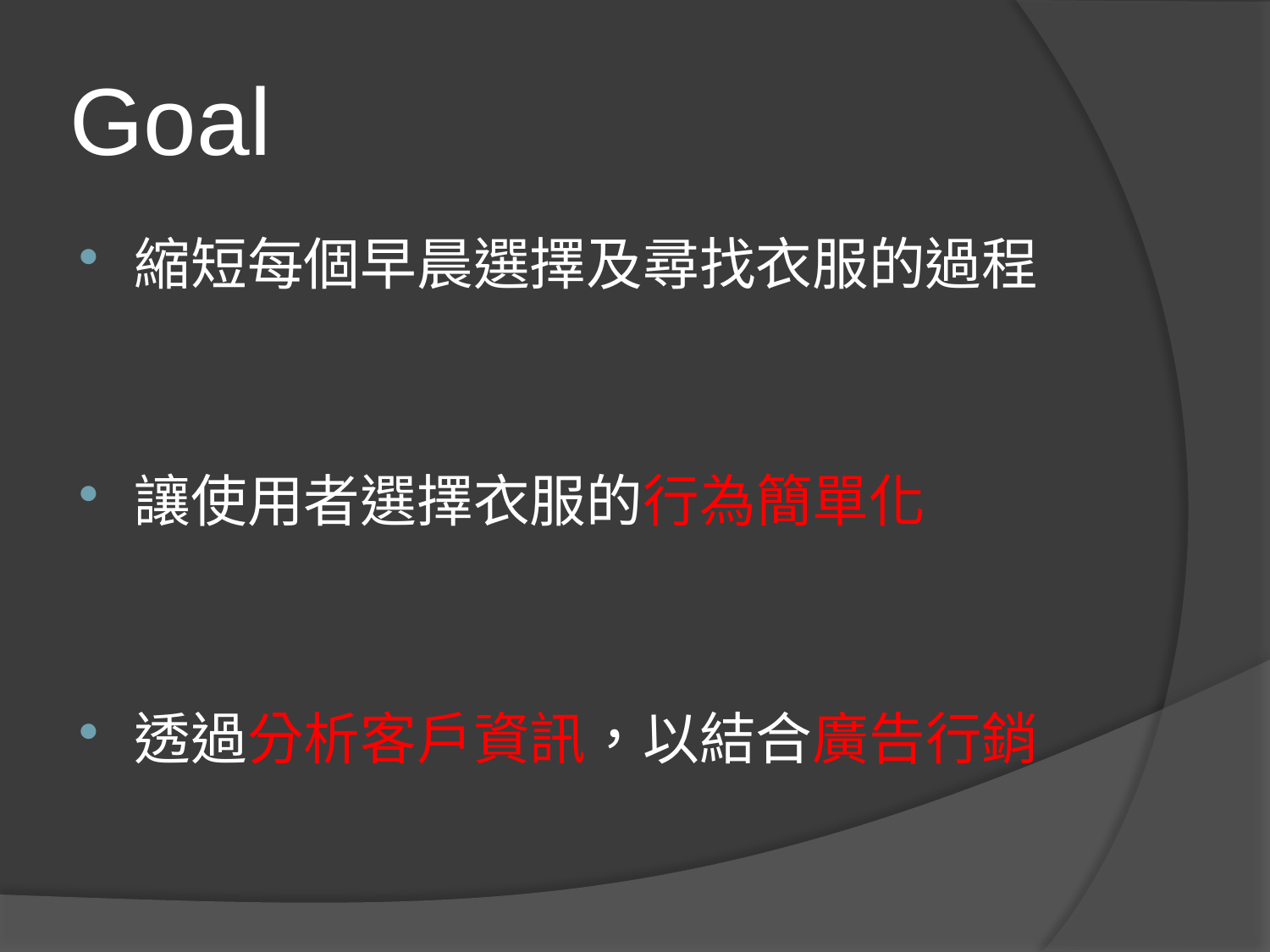

# Goal
縮短每個早晨選擇及尋找衣服的過程

讓使用者選擇衣服的行為簡單化

透過分析客戶資訊，以結合廣告行銷